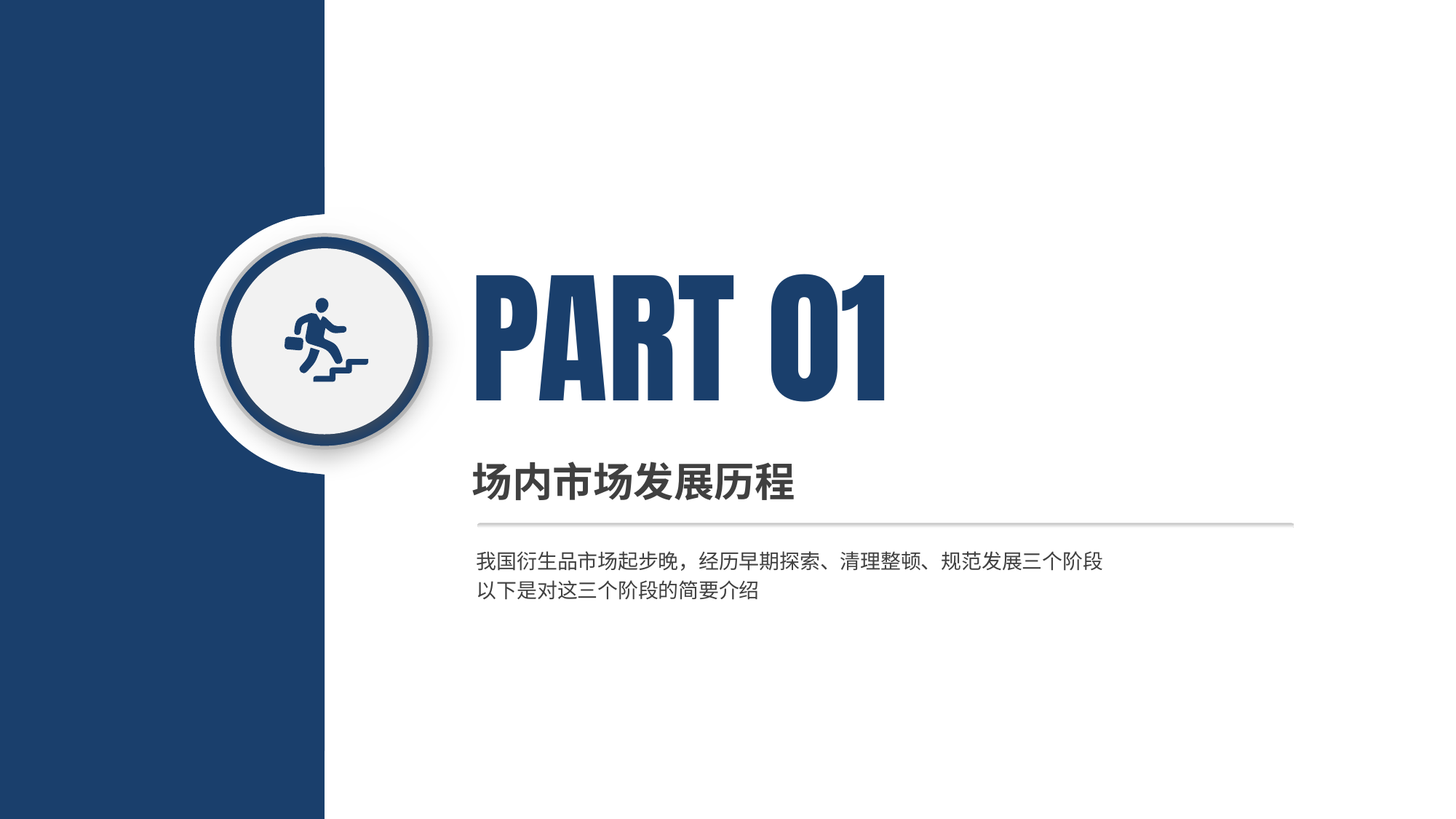

PART 01

场内市场发展历程

我国衍生品市场起步晚，经历早期探索、清理整顿、规范发展三个阶段
以下是对这三个阶段的简要介绍